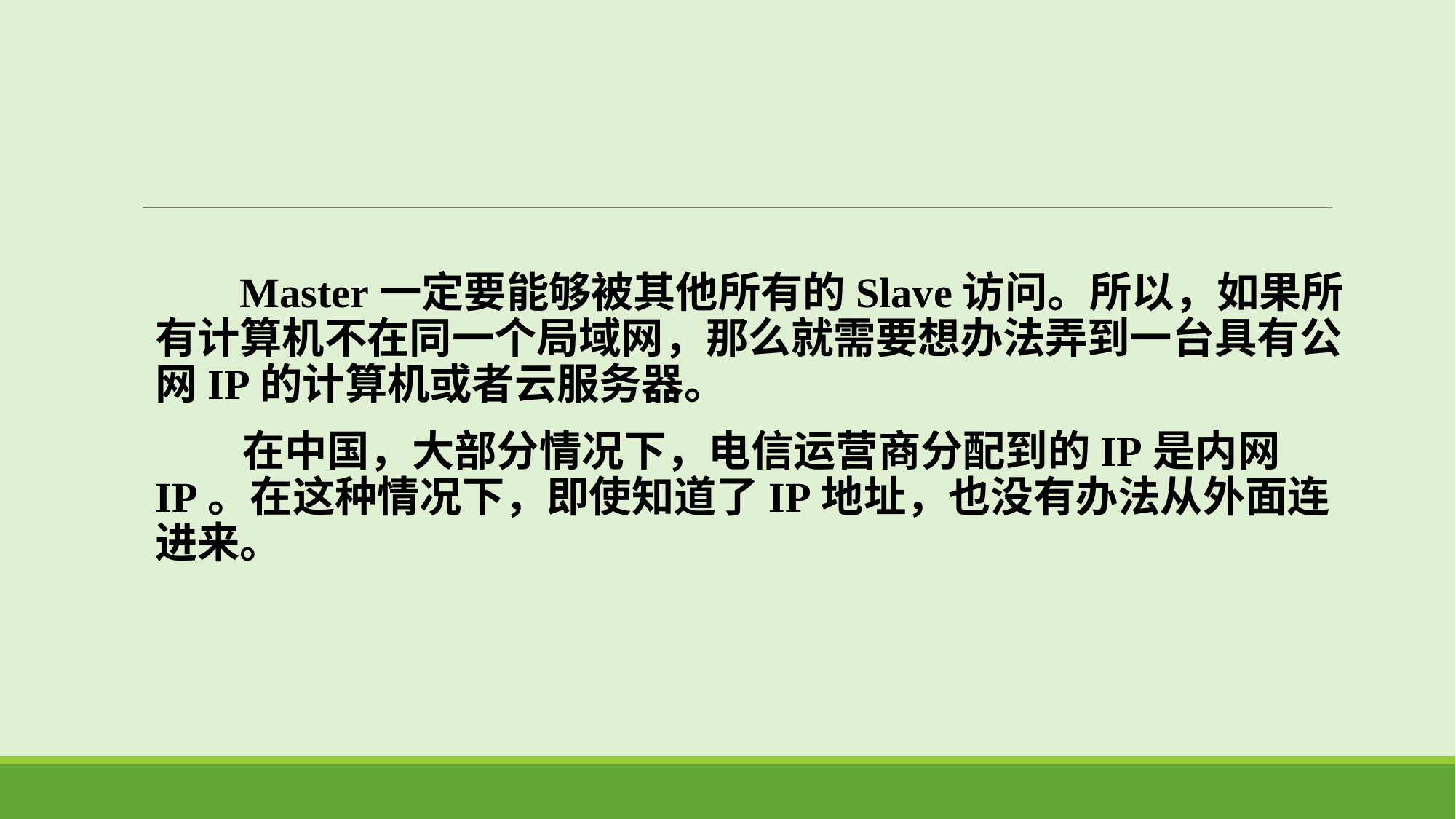

Master一定要能够被其他所有的Slave访问。所以，如果所有计算机不在同一个局域网，那么就需要想办法弄到一台具有公网IP的计算机或者云服务器。
        在中国，大部分情况下，电信运营商分配到的IP是内网IP。在这种情况下，即使知道了IP地址，也没有办法从外面连进来。